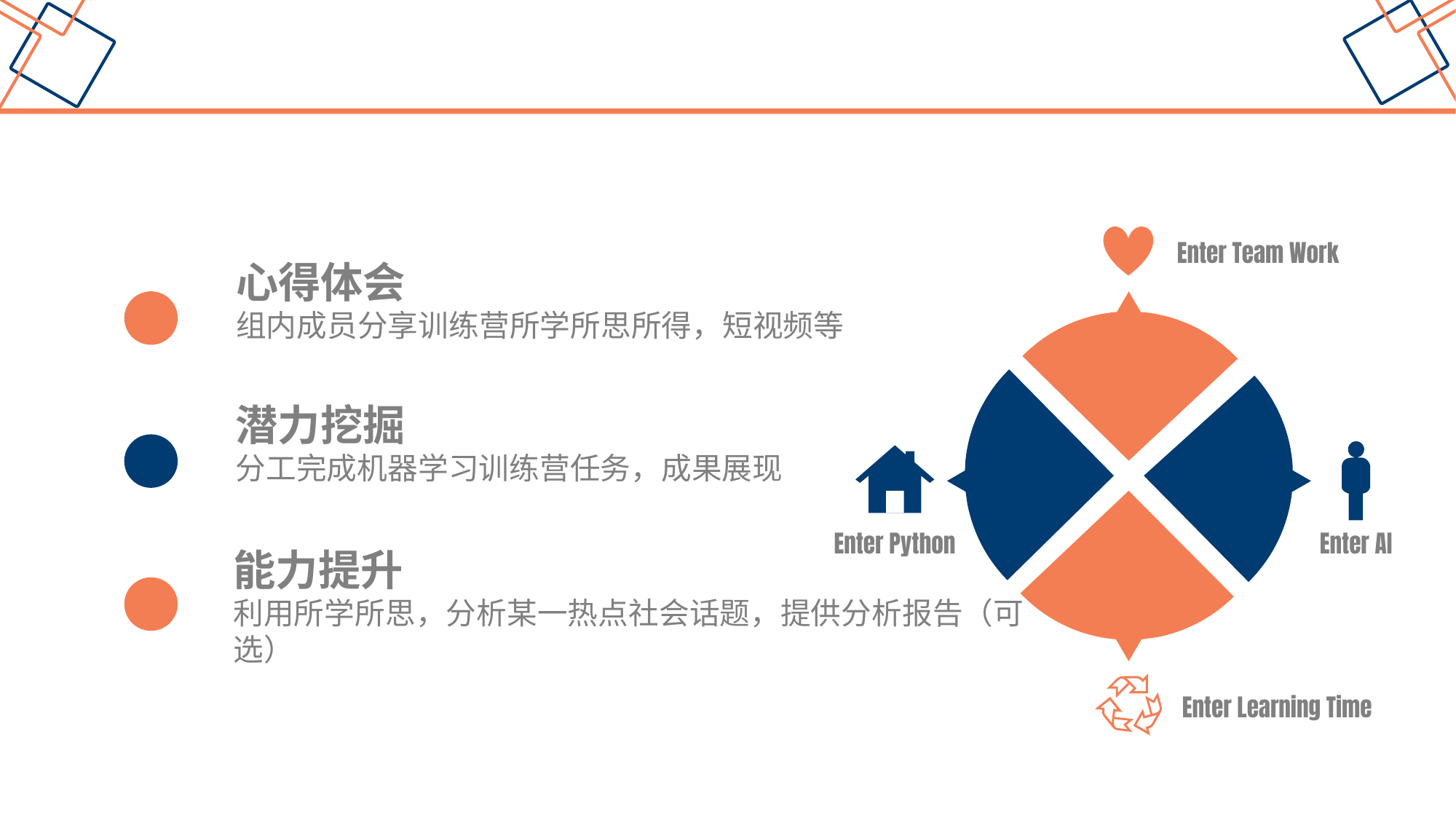

Enter Team Work

Enter Python
Enter AI

Enter Learning Time
“
心得体会
组内成员分享训练营所学所思所得，短视频等
详写内容……点击输入本栏的具体文字，简明扼要的说明分项内容，此为概念图解，请根据具体内容酌情修改。

潜力挖掘
分工完成机器学习训练营任务，成果展现

能力提升
利用所学所思，分析某一热点社会话题，提供分析报告（可选）